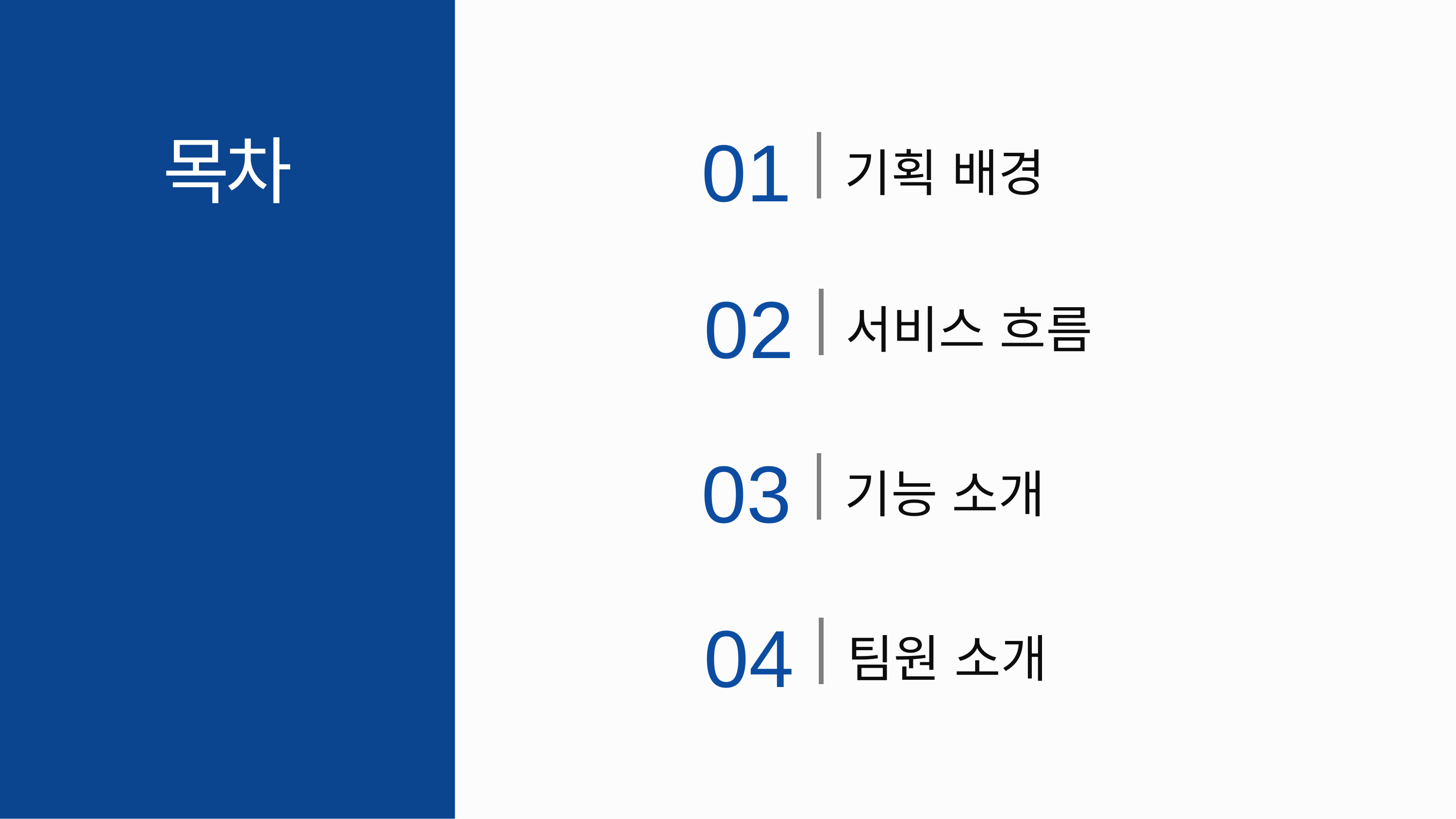

목차
기획 배경
01
서비스 흐름
02
기능 소개
03
팀원 소개
04